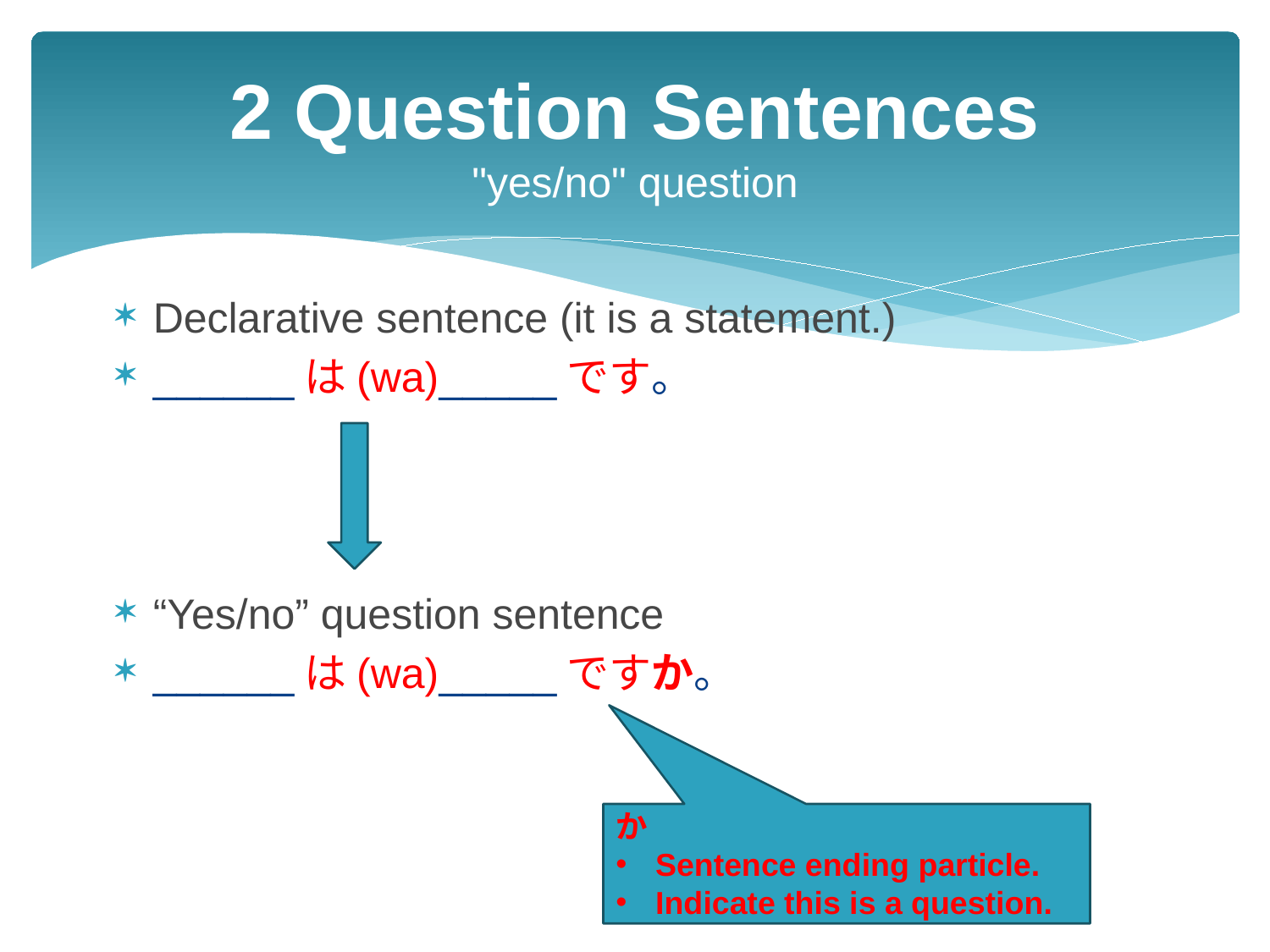

# 2 Question Sentences "yes/no" question
Declarative sentence (it is a statement.)
______は(wa)_____です。

“Yes/no” question sentence
______は(wa)_____ですか。

か
Sentence ending particle.
Indicate this is a question.